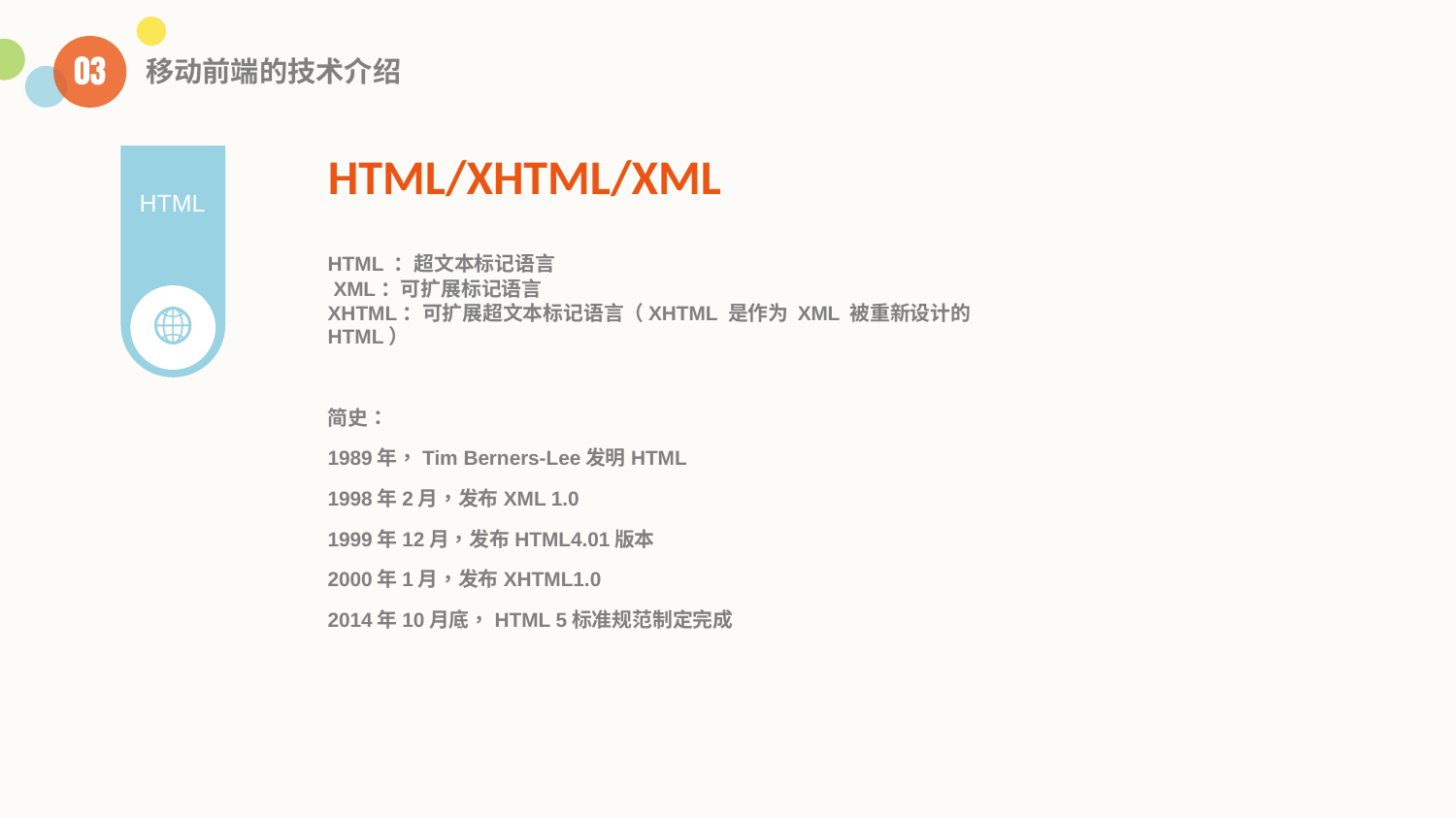

03
移动前端的技术介绍

HTML/XHTML/XML
HTML
HTML ：超文本标记语言
 XML：可扩展标记语言
XHTML：可扩展超文本标记语言（XHTML 是作为 XML 被重新设计的 HTML）

简史：
1989年，Tim Berners-Lee发明HTML
1998年2月，发布XML 1.0
1999年12月，发布HTML4.01版本
2000年1月，发布XHTML1.0
2014年10月底，HTML 5标准规范制定完成